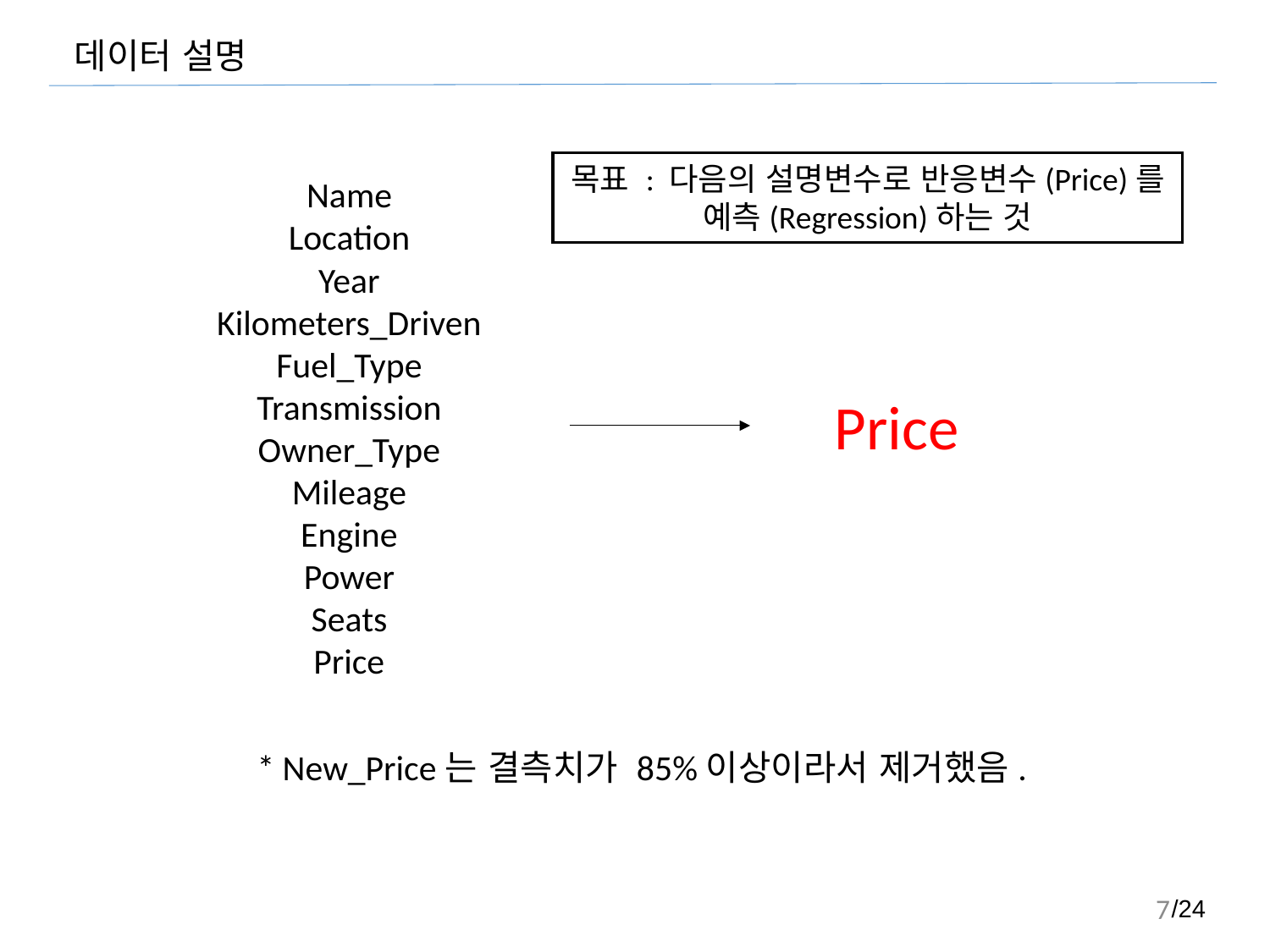

데이터 설명
목표 : 다음의 설명변수로 반응변수(Price)를 예측(Regression)하는 것

Name
Location
Year
Kilometers_Driven
Fuel_Type
Transmission
Owner_Type
Mileage
Engine
Power
Seats
Price
Price
* New_Price는 결측치가 85%이상이라서 제거했음.
7